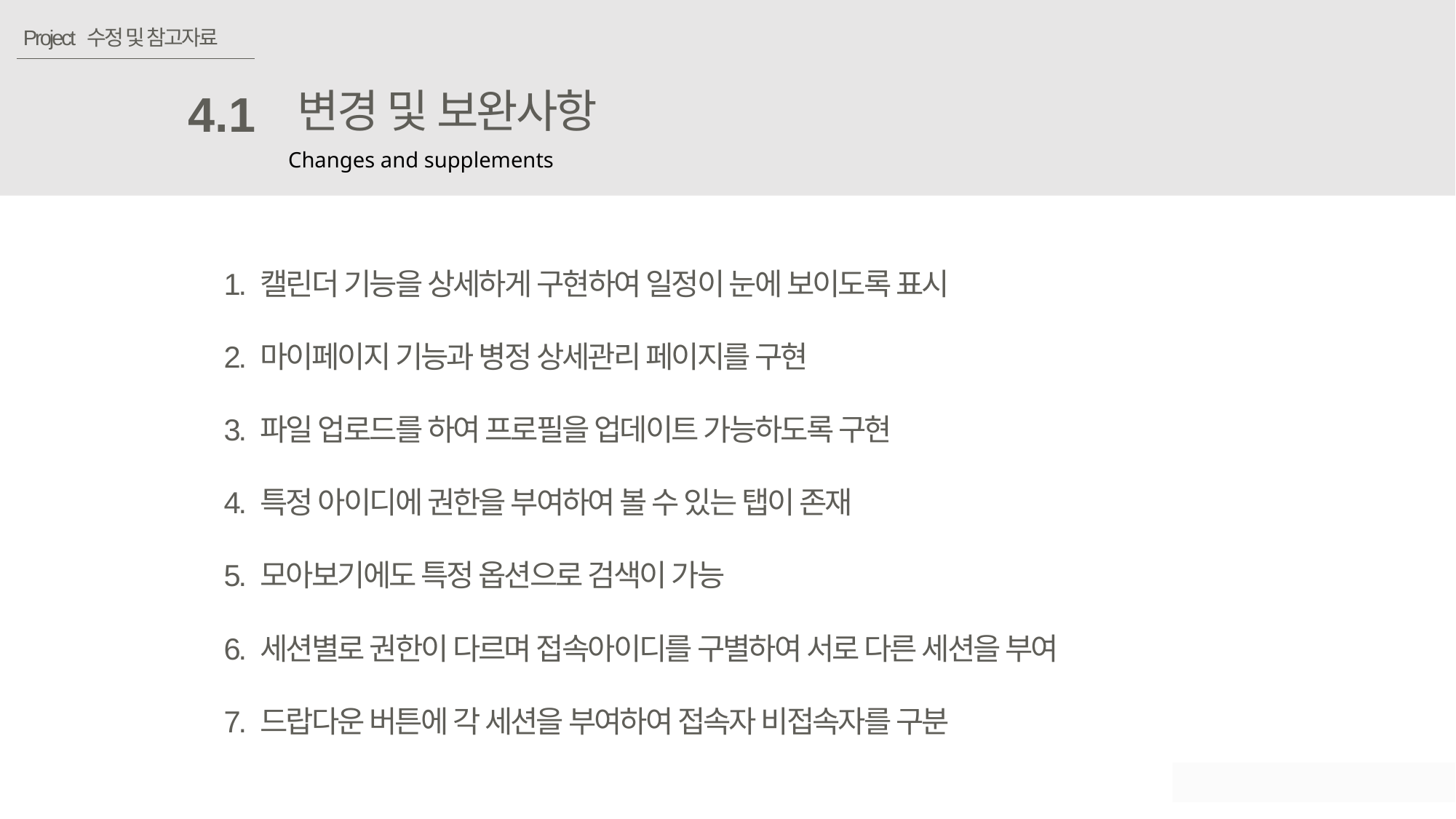

Project 수정 및 참고자료
변경 및 보완사항
4.1
Changes and supplements
1. 캘린더 기능을 상세하게 구현하여 일정이 눈에 보이도록 표시

2. 마이페이지 기능과 병정 상세관리 페이지를 구현

3. 파일 업로드를 하여 프로필을 업데이트 가능하도록 구현

4. 특정 아이디에 권한을 부여하여 볼 수 있는 탭이 존재

5. 모아보기에도 특정 옵션으로 검색이 가능

6. 세션별로 권한이 다르며 접속아이디를 구별하여 서로 다른 세션을 부여

7. 드랍다운 버튼에 각 세션을 부여하여 접속자 비접속자를 구분